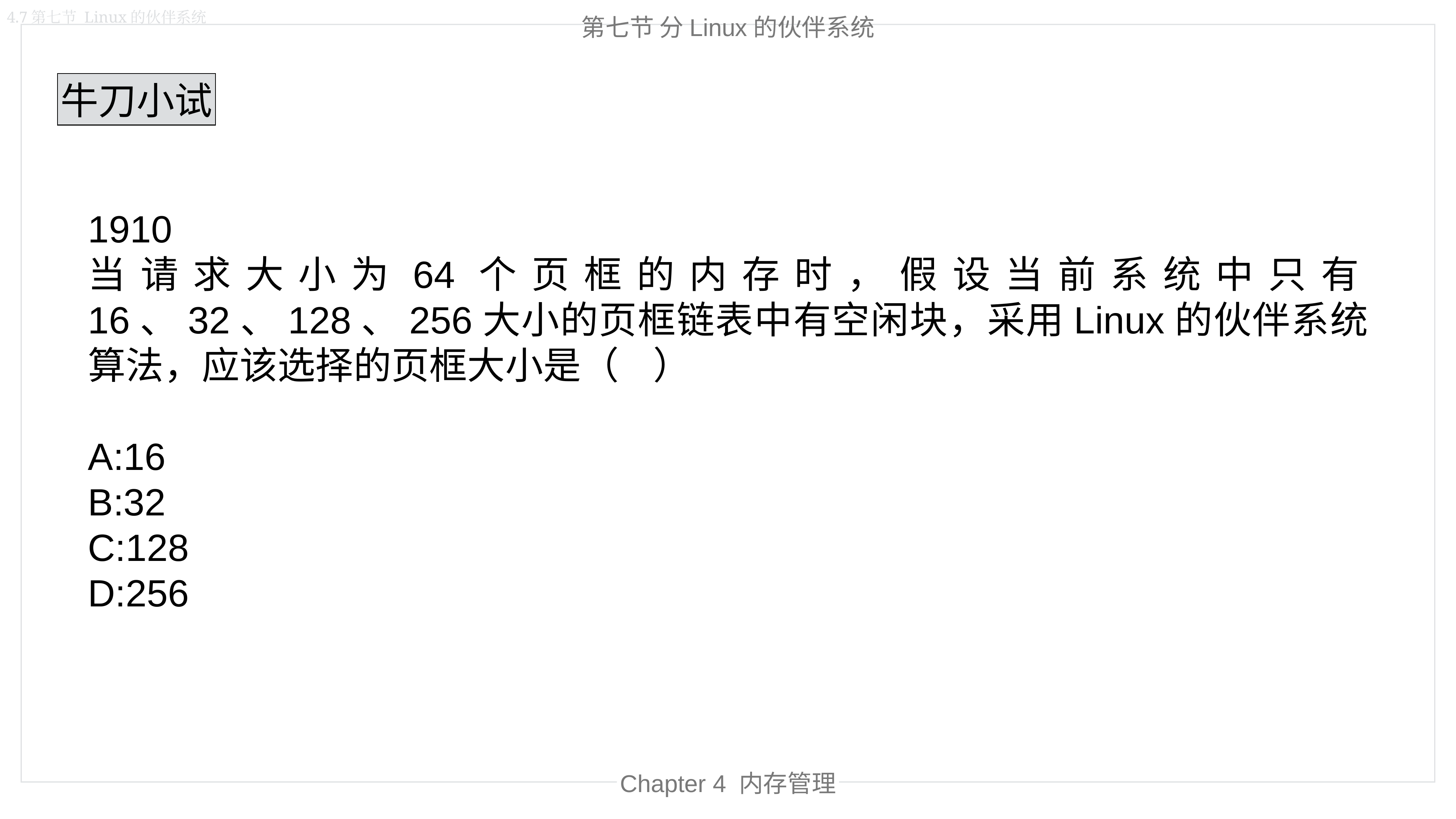

4.7第七节 Linux的伙伴系统
第七节 分Linux的伙伴系统

牛刀小试
1910
当请求大小为64个页框的内存时，假设当前系统中只有16、32、128、256大小的页框链表中有空闲块，采用Linux的伙伴系统算法，应该选择的页框大小是（    ）

A:16
B:32
C:128
D:256
Chapter 4 内存管理